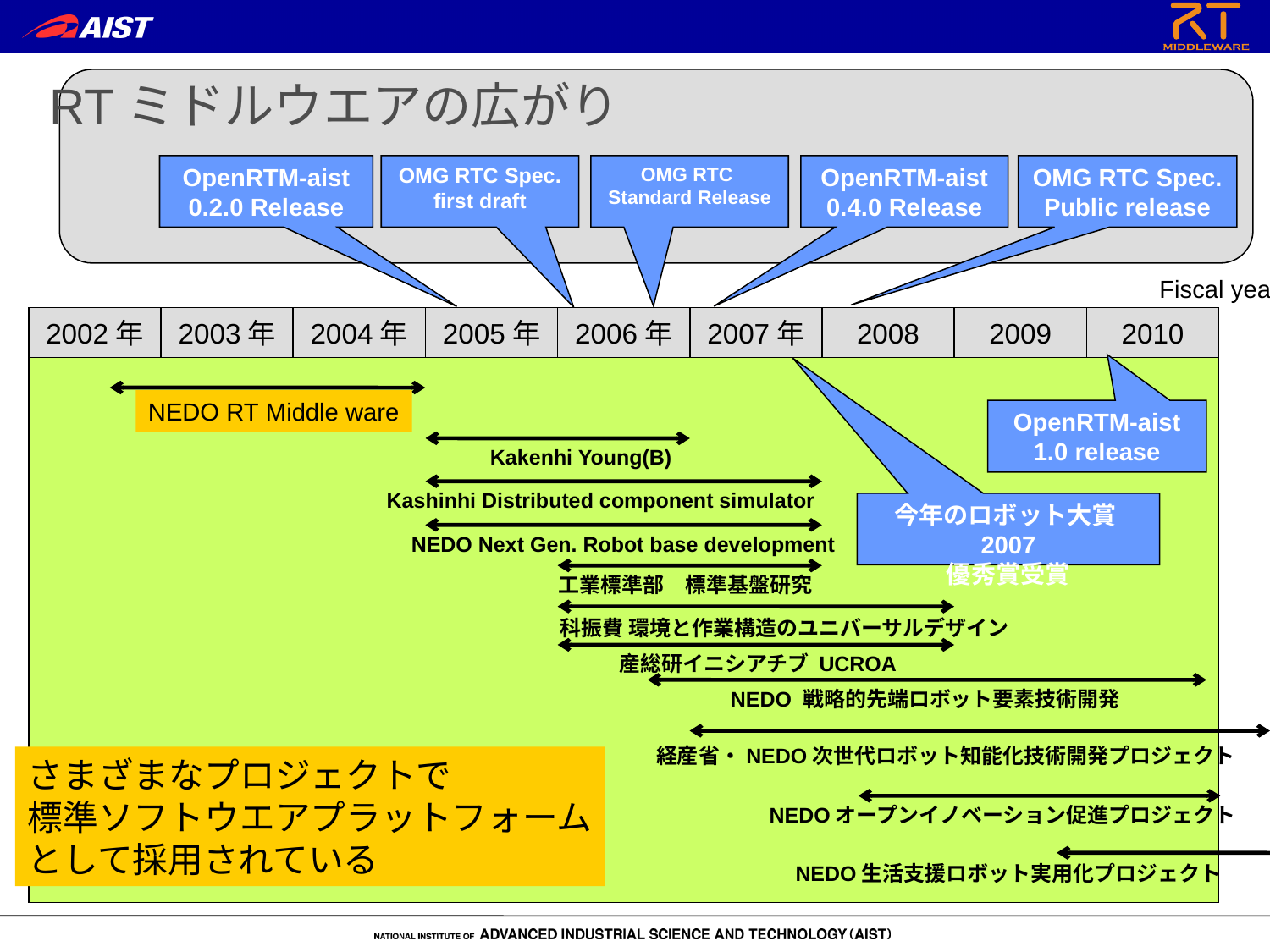

RTミドルウエアの広がり

OpenRTM-aist
0.2.0 Release
OMG RTC Spec. first draft
OMG RTC
Standard Release
OpenRTM-aist
0.4.0 Release
OMG RTC Spec.
Public release
Fiscal year
2002年
2003年
2004年
2005年
2006年
2007年
2008
2009
2010

NEDO RT Middle ware
OpenRTM-aist
1.0 release
Kakenhi Young(B)

Kashinhi Distributed component simulator

今年のロボット大賞2007
優秀賞受賞
NEDO Next Gen. Robot base development

工業標準部　標準基盤研究

科振費 環境と作業構造のユニバーサルデザイン
産総研イニシアチブ UCROA

NEDO 戦略的先端ロボット要素技術開発

経産省・NEDO次世代ロボット知能化技術開発プロジェクト
さまざまなプロジェクトで
標準ソフトウエアプラットフォーム
として採用されている
NEDOオープンイノベーション促進プロジェクト

NEDO生活支援ロボット実用化プロジェクト